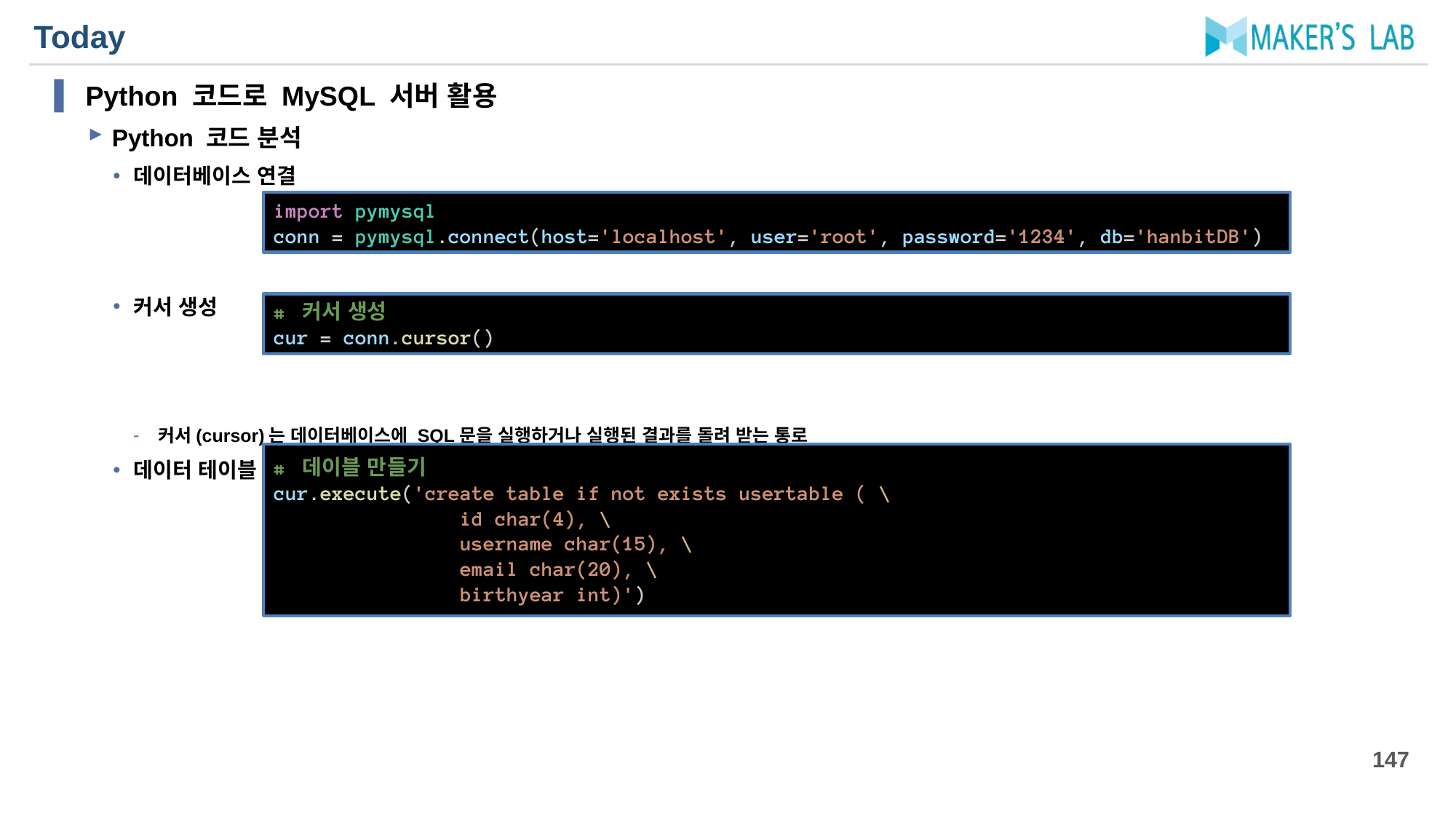

# Today
Python 코드로 MySQL 서버 활용
Python 코드 분석
데이터베이스 연결

커서 생성

커서(cursor)는 데이터베이스에 SQL문을 실행하거나 실행된 결과를 돌려 받는 통로
데이터 테이블 만들기

import pymysql
conn = pymysql.connect(host='localhost', user='root', password='1234', db='hanbitDB')
# 커서 생성
cur = conn.cursor()
# 데이블 만들기
cur.execute('create table if not exists usertable ( \
                id char(4), \
                username char(15), \
                email char(20), \
                birthyear int)')
147